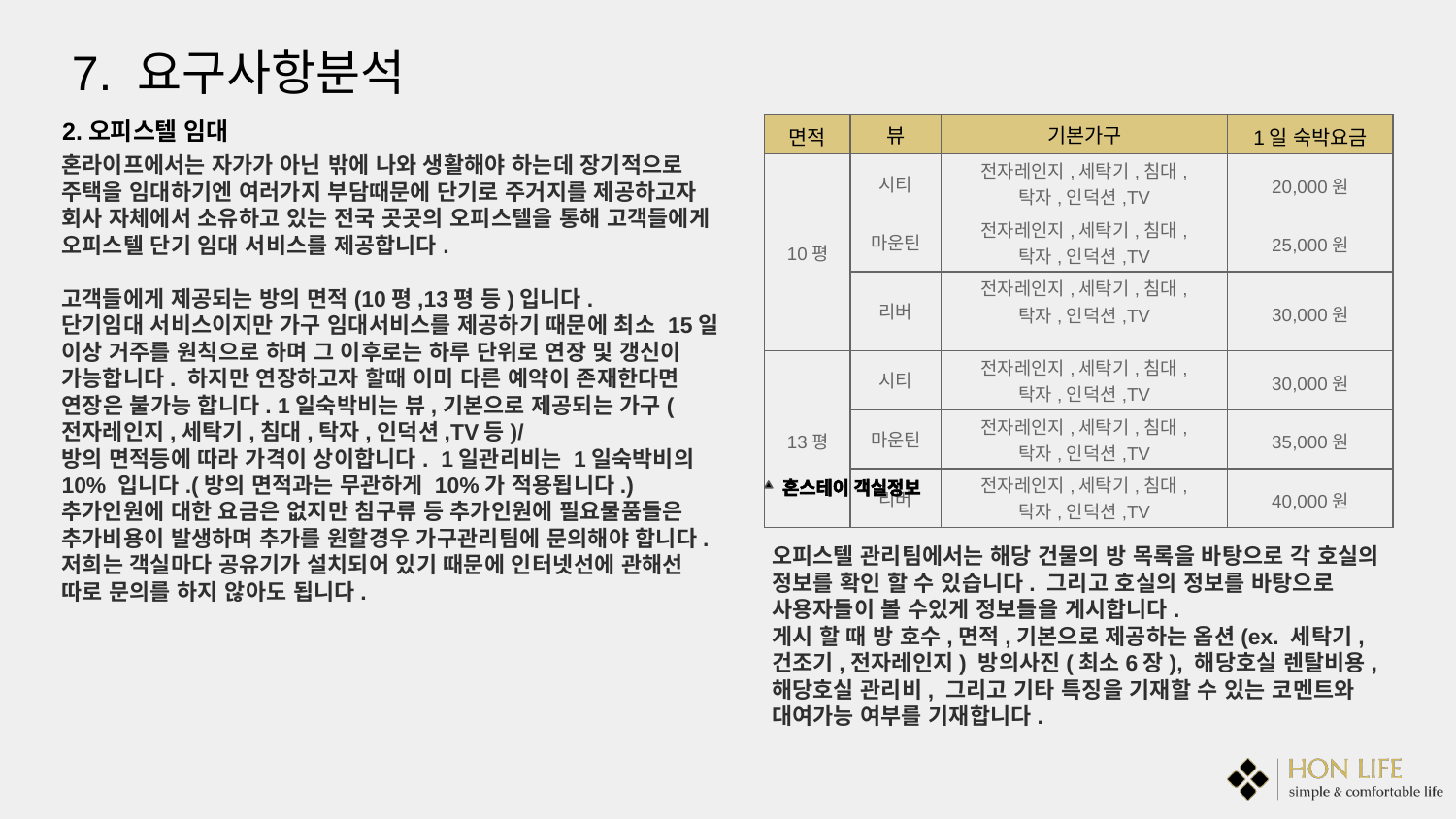

7. 요구사항분석
2.오피스텔 임대
| 면적 | 뷰 | 기본가구 | 1일 숙박요금 |
| --- | --- | --- | --- |
| 10평 | 시티 | 전자레인지,세탁기,침대, 탁자,인덕션,TV | 20,000원 |
|  | 마운틴 | 전자레인지,세탁기,침대, 탁자,인덕션,TV | 25,000원 |
|  | 리버 | 전자레인지,세탁기,침대, 탁자,인덕션,TV | 30,000원 |
| 13평 | 시티 | 전자레인지,세탁기,침대, 탁자,인덕션,TV | 30,000원 |
|  | 마운틴 | 전자레인지,세탁기,침대, 탁자,인덕션,TV | 35,000원 |
|  | 리버 | 전자레인지,세탁기,침대, 탁자,인덕션,TV | 40,000원 |
혼라이프에서는 자가가 아닌 밖에 나와 생활해야 하는데 장기적으로 주택을 임대하기엔 여러가지 부담때문에 단기로 주거지를 제공하고자 회사 자체에서 소유하고 있는 전국 곳곳의 오피스텔을 통해 고객들에게 오피스텔 단기 임대 서비스를 제공합니다.

고객들에게 제공되는 방의 면적(10평,13평 등)입니다.
단기임대 서비스이지만 가구 임대서비스를 제공하기 때문에 최소 15일 이상 거주를 원칙으로 하며 그 이후로는 하루 단위로 연장 및 갱신이 가능합니다. 하지만 연장하고자 할때 이미 다른 예약이 존재한다면 연장은 불가능 합니다. 1일숙박비는 뷰,기본으로 제공되는 가구(전자레인지,세탁기,침대,탁자,인덕션,TV등)/
방의 면적등에 따라 가격이 상이합니다.  1일관리비는 1일숙박비의 10% 입니다.(방의 면적과는 무관하게 10%가 적용됩니다.)
추가인원에 대한 요금은 없지만 침구류 등 추가인원에 필요물품들은 추가비용이 발생하며 추가를 원할경우 가구관리팀에 문의해야 합니다.
저희는 객실마다 공유기가 설치되어 있기 때문에 인터넷선에 관해선 따로 문의를 하지 않아도 됩니다.

혼스테이 객실정보

오피스텔 관리팀에서는 해당 건물의 방 목록을 바탕으로 각 호실의 정보를 확인 할 수 있습니다. 그리고 호실의 정보를 바탕으로 사용자들이 볼 수있게 정보들을 게시합니다.
게시 할 때 방 호수,면적,기본으로 제공하는 옵션(ex. 세탁기,건조기,전자레인지) 방의사진(최소6장), 해당호실 렌탈비용,해당호실 관리비, 그리고 기타 특징을 기재할 수 있는 코멘트와 대여가능 여부를 기재합니다.